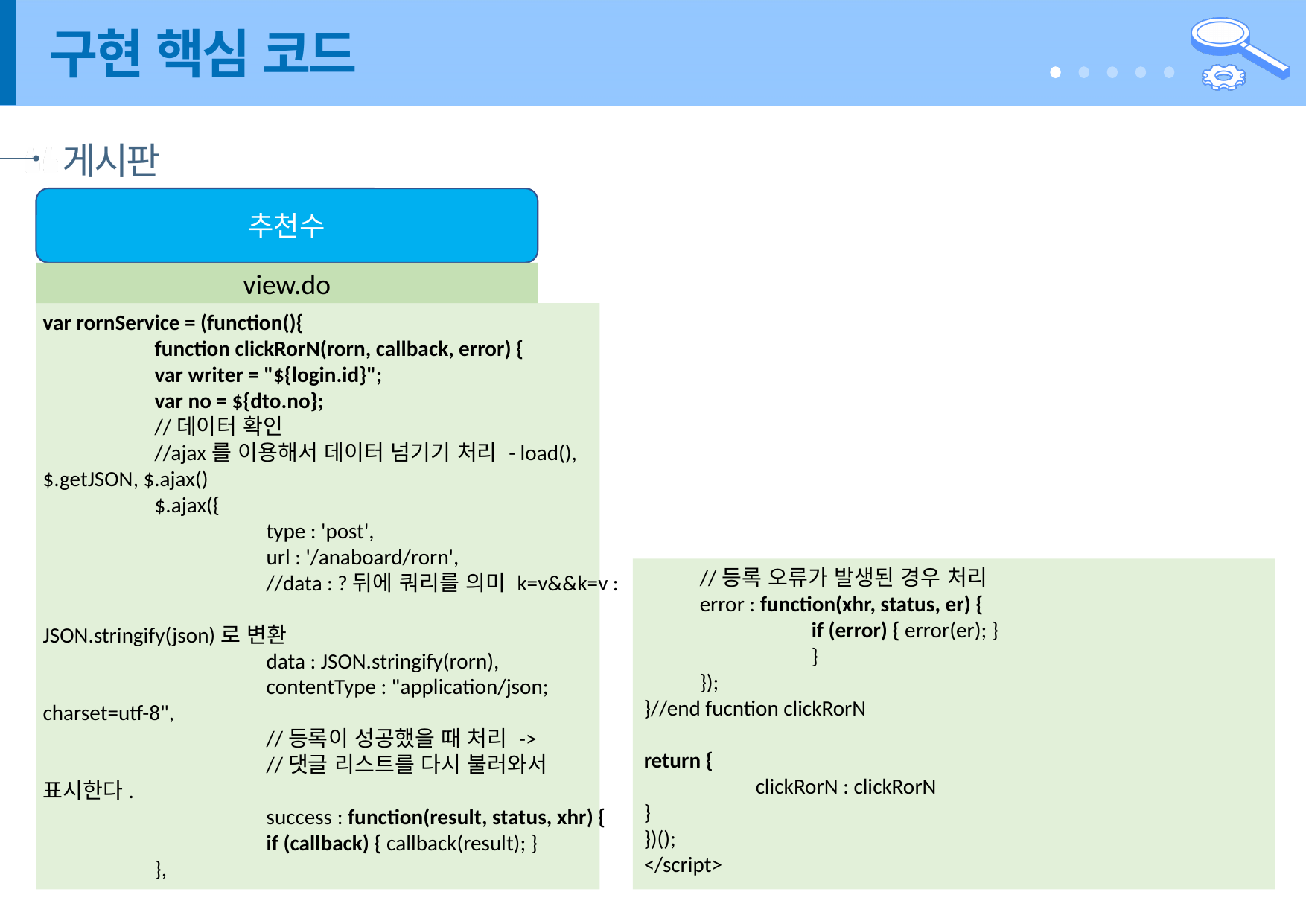

# 구현 핵심 코드
게시판
추천수
view.do

var rornService = (function(){
	function clickRorN(rorn, callback, error) {
	var writer = "${login.id}";
	var no = ${dto.no};
	//데이터 확인
	//ajax를 이용해서 데이터 넘기기 처리 - load(), 	$.getJSON, $.ajax()
	$.ajax({
		type : 'post',
		url : '/anaboard/rorn',
		//data : ?뒤에 쿼리를 의미 k=v&&k=v : 				JSON.stringify(json)로 변환
		data : JSON.stringify(rorn),
		contentType : "application/json; charset=utf-8",
		//등록이 성공했을 때 처리 ->
		//댓글 리스트를 다시 불러와서 표시한다.
		success : function(result, status, xhr) {
		if (callback) { callback(result); }
	},

//등록 오류가 발생된 경우 처리
error : function(xhr, status, er) {
	if (error) { error(er); }
	}
});
}//end fucntion clickRorN

return {
	clickRorN : clickRorN
}
})();
</script>